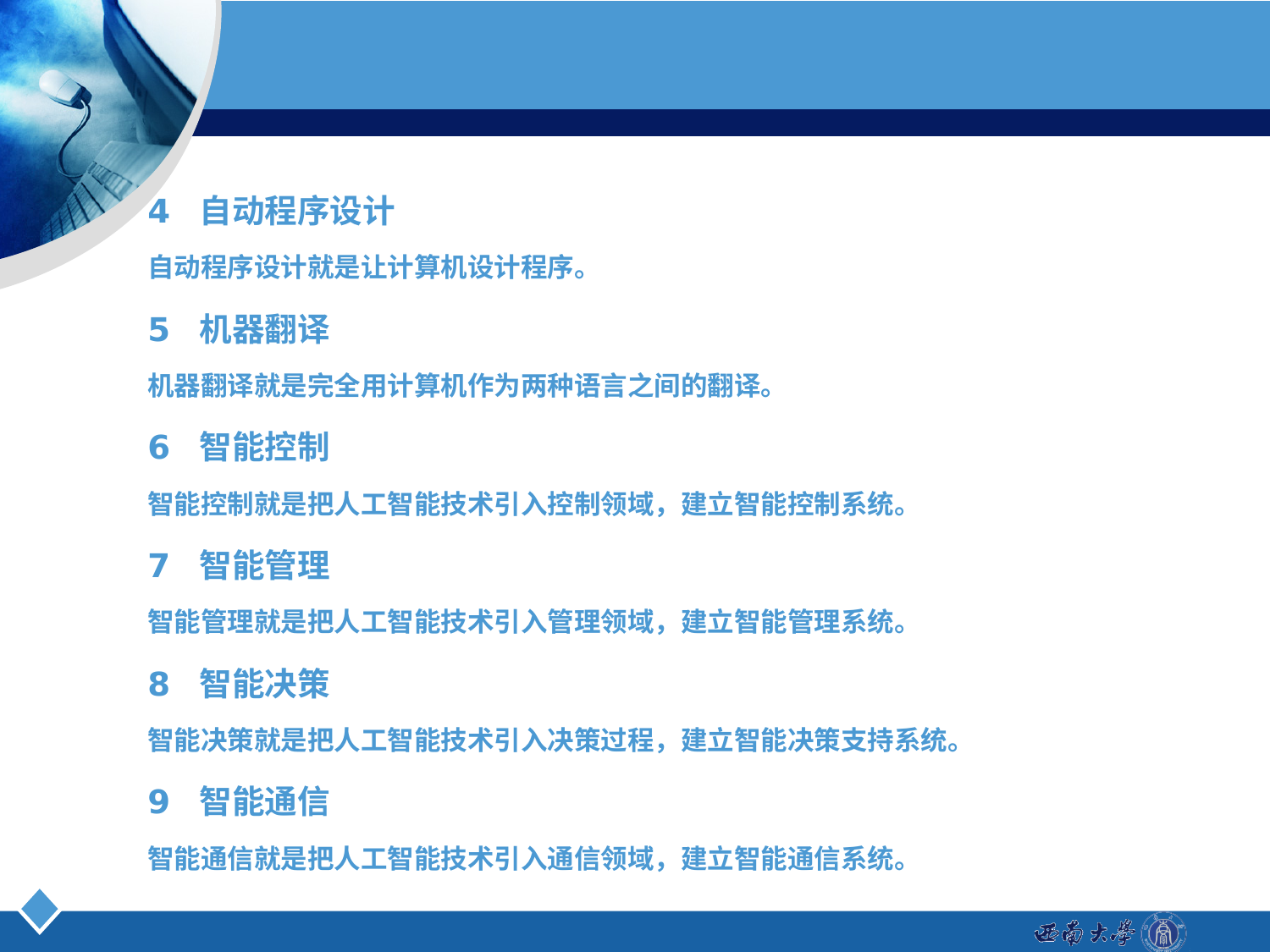

4  自动程序设计
自动程序设计就是让计算机设计程序。
5  机器翻译
机器翻译就是完全用计算机作为两种语言之间的翻译。
6  智能控制
智能控制就是把人工智能技术引入控制领域，建立智能控制系统。
7  智能管理
智能管理就是把人工智能技术引入管理领域，建立智能管理系统。
8  智能决策
智能决策就是把人工智能技术引入决策过程，建立智能决策支持系统。
9  智能通信
智能通信就是把人工智能技术引入通信领域，建立智能通信系统。